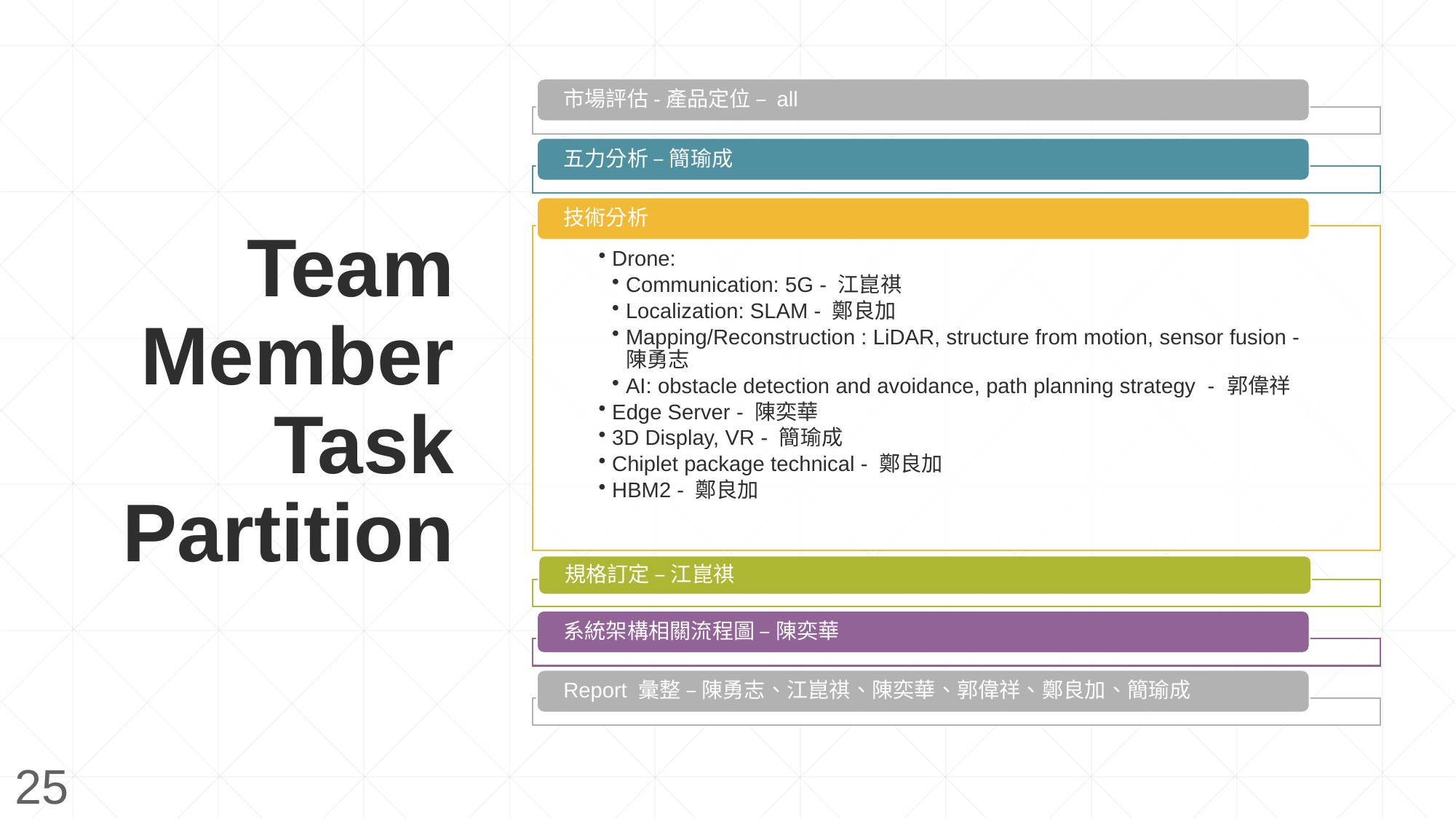

# Team Member Task Partition
市場評估-產品定位 – all
五力分析 – 簡瑜成
Drone:
Communication: 5G - 江崑祺
Localization: SLAM - 鄭良加
Mapping/Reconstruction : LiDAR, structure from motion, sensor fusion - 陳勇志
AI: obstacle detection and avoidance, path planning strategy  - 郭偉祥
Edge Server - 陳奕華
3D Display, VR - 簡瑜成
Chiplet package technical - 鄭良加
HBM2 - 鄭良加
技術分析
規格訂定 – 江崑祺
系統架構相關流程圖 – 陳奕華
Report 彙整 – 陳勇志、江崑祺、陳奕華、郭偉祥、鄭良加、簡瑜成
25